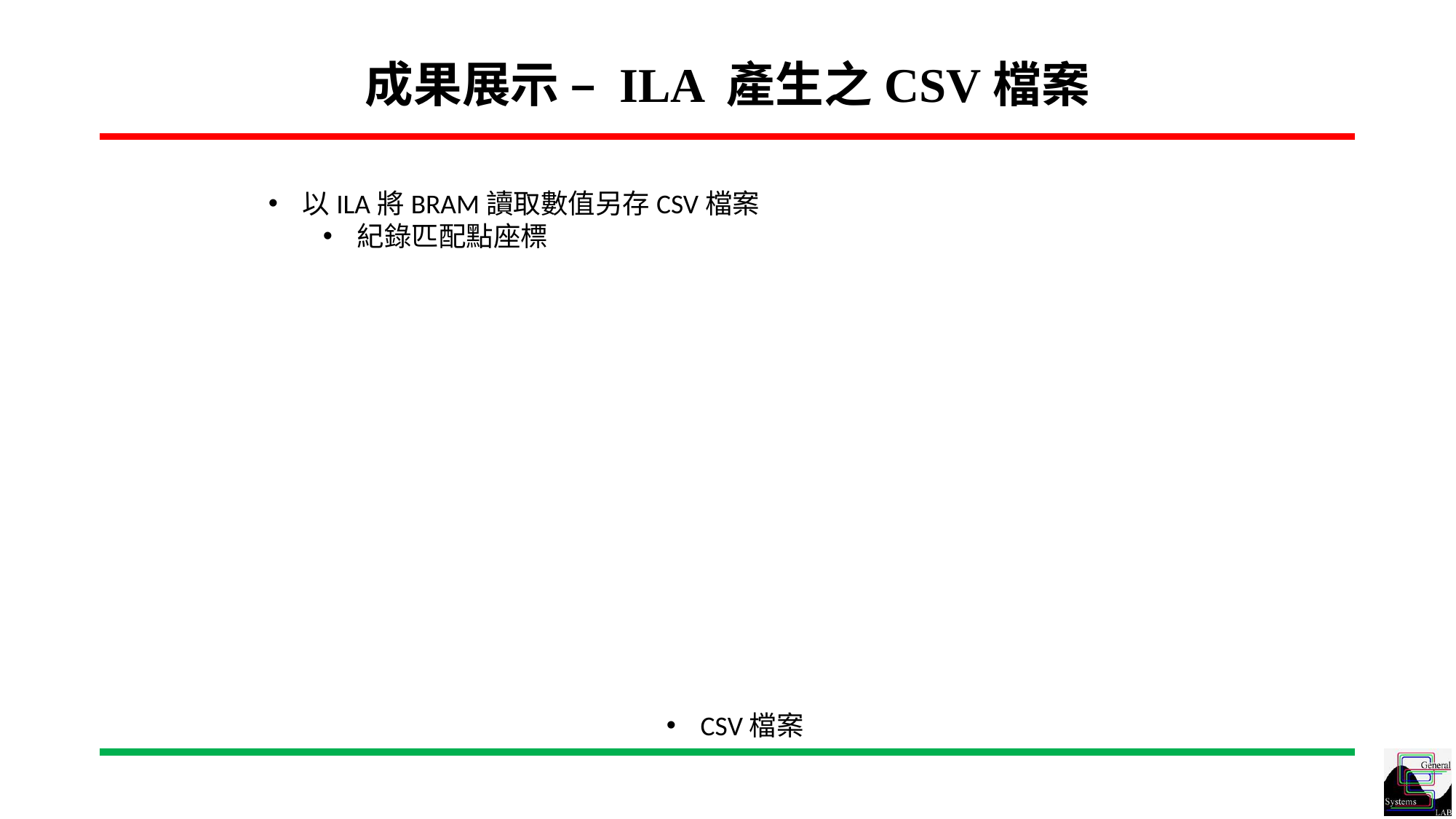

# 成果展示 – ILA 產生之CSV檔案
以ILA將BRAM讀取數值另存CSV檔案
紀錄匹配點座標
CSV檔案